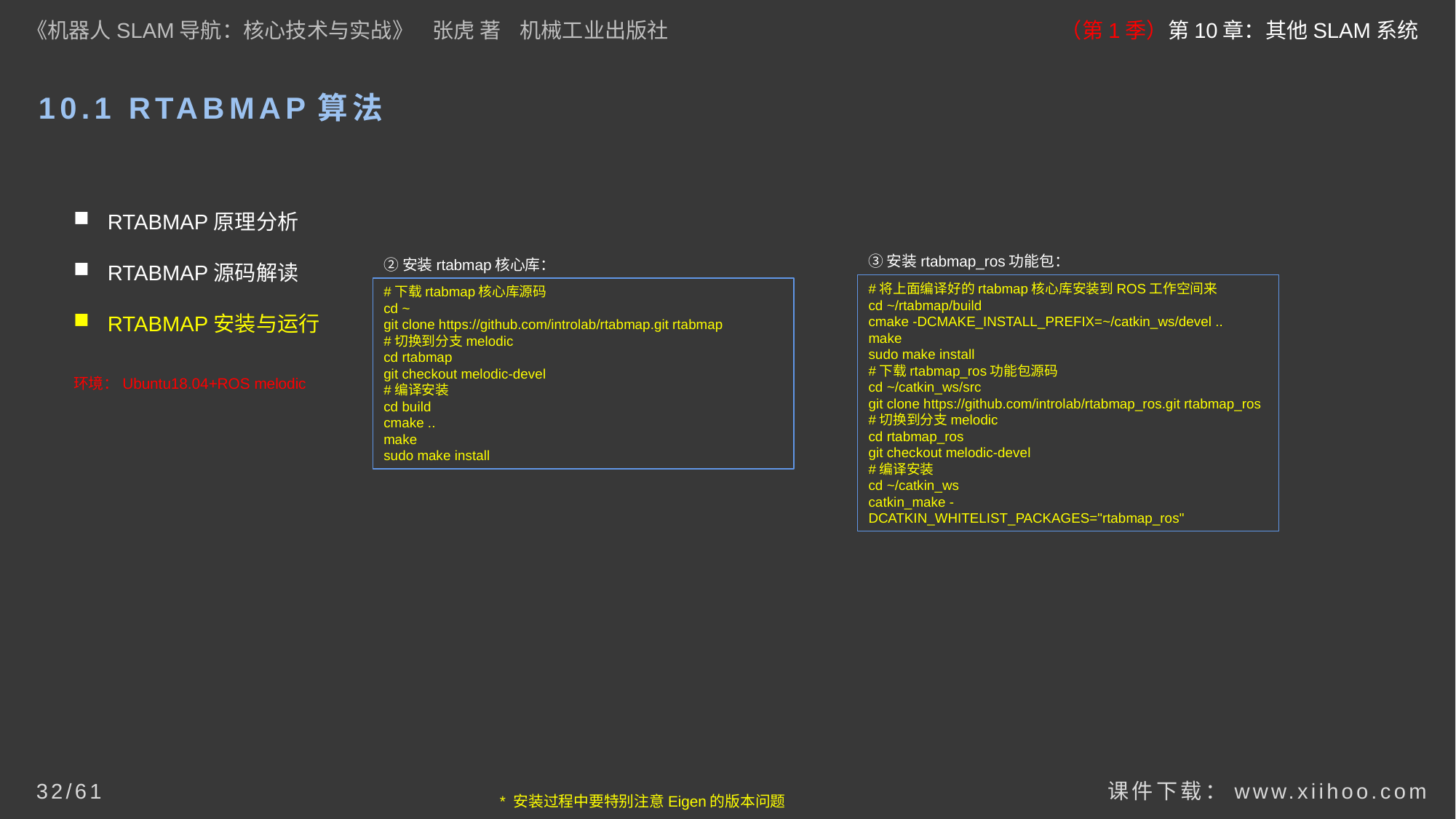

《机器人SLAM导航：核心技术与实战》    张虎 著    机械工业出版社
（第1季）第10章：其他SLAM系统
10.1 RTABMAP算法
RTABMAP原理分析
RTABMAP源码解读
RTABMAP安装与运行
③安装rtabmap_ros功能包：
②安装rtabmap核心库：
#将上面编译好的rtabmap核心库安装到ROS工作空间来
cd ~/rtabmap/build
cmake -DCMAKE_INSTALL_PREFIX=~/catkin_ws/devel ..
make
sudo make install
#下载rtabmap_ros功能包源码
cd ~/catkin_ws/src
git clone https://github.com/introlab/rtabmap_ros.git rtabmap_ros
#切换到分支melodic
cd rtabmap_ros
git checkout melodic-devel
#编译安装
cd ~/catkin_ws
catkin_make -DCATKIN_WHITELIST_PACKAGES="rtabmap_ros"
#下载rtabmap核心库源码
cd ~
git clone https://github.com/introlab/rtabmap.git rtabmap
#切换到分支melodic
cd rtabmap
git checkout melodic-devel
#编译安装
cd build
cmake ..
make
sudo make install
环境：Ubuntu18.04+ROS melodic
* 安装过程中要特别注意Eigen的版本问题
课件下载：www.xiihoo.com
32/61